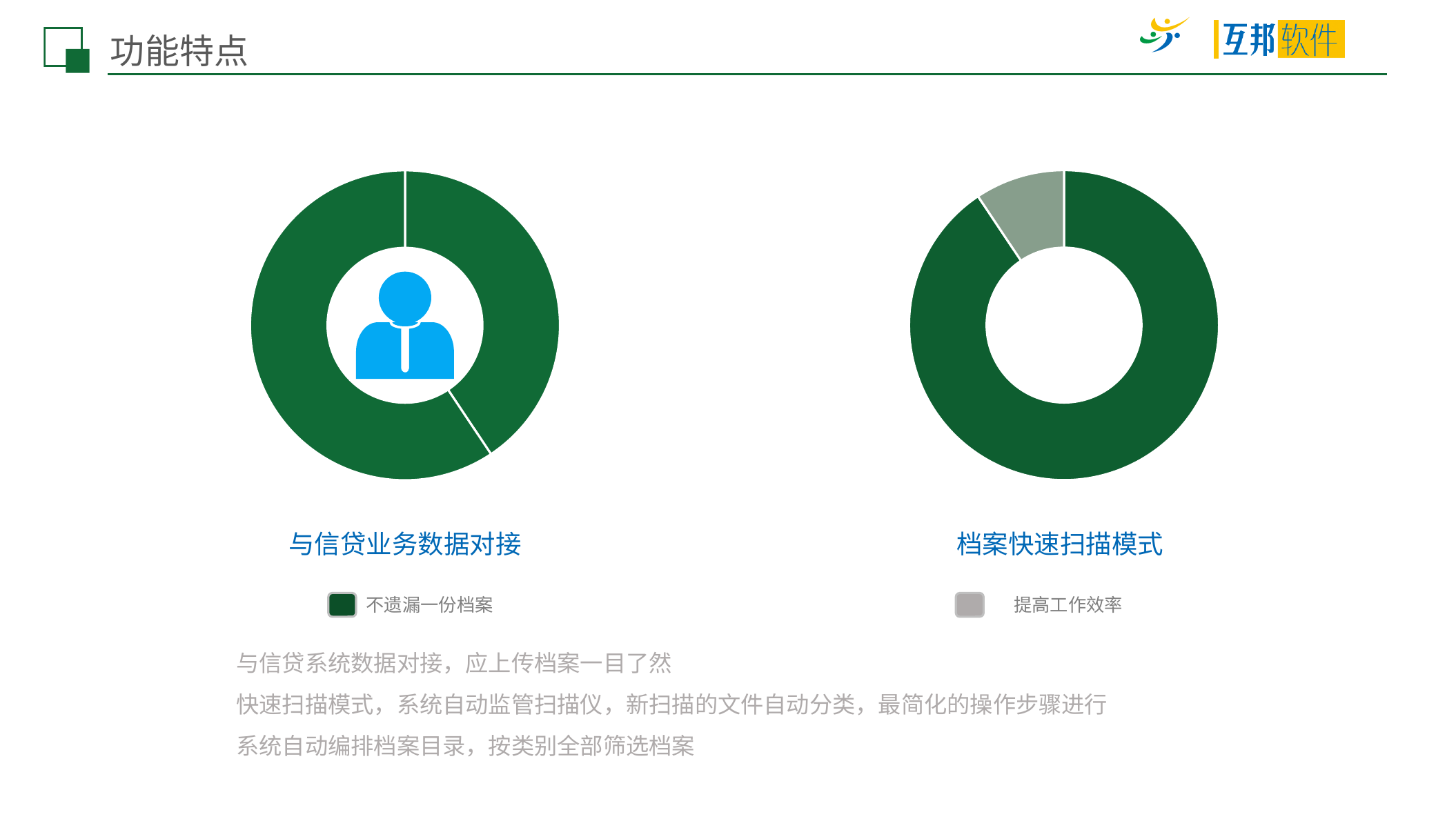

功能特点

### Chart

| Category | 列1 |
|---|---|
| 技术人员 | 29.0 |
| 其余人员 | 3.0 |

### Chart

| Category | 列1 |
|---|---|
| 技术人员 | 13.0 |
| 其余人员 | 19.0 |

档案快速扫描模式
与信贷业务数据对接
不遗漏一份档案

提高工作效率

与信贷系统数据对接，应上传档案一目了然
快速扫描模式，系统自动监管扫描仪，新扫描的文件自动分类，最简化的操作步骤进行
系统自动编排档案目录，按类别全部筛选档案